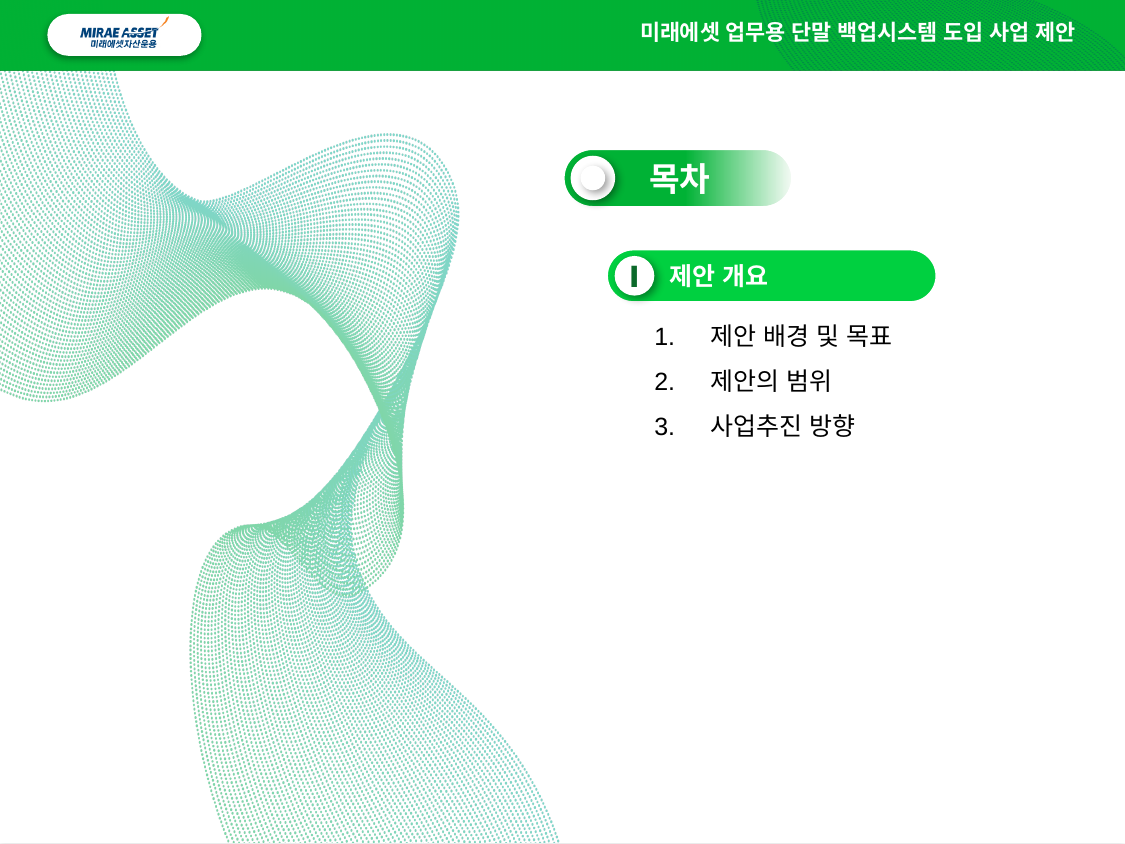

미래에셋 업무용 단말 백업시스템 도입 사업 제안
      목차

     제안 개요
Ⅰ
제안 배경 및 목표
제안의 범위
사업추진 방향